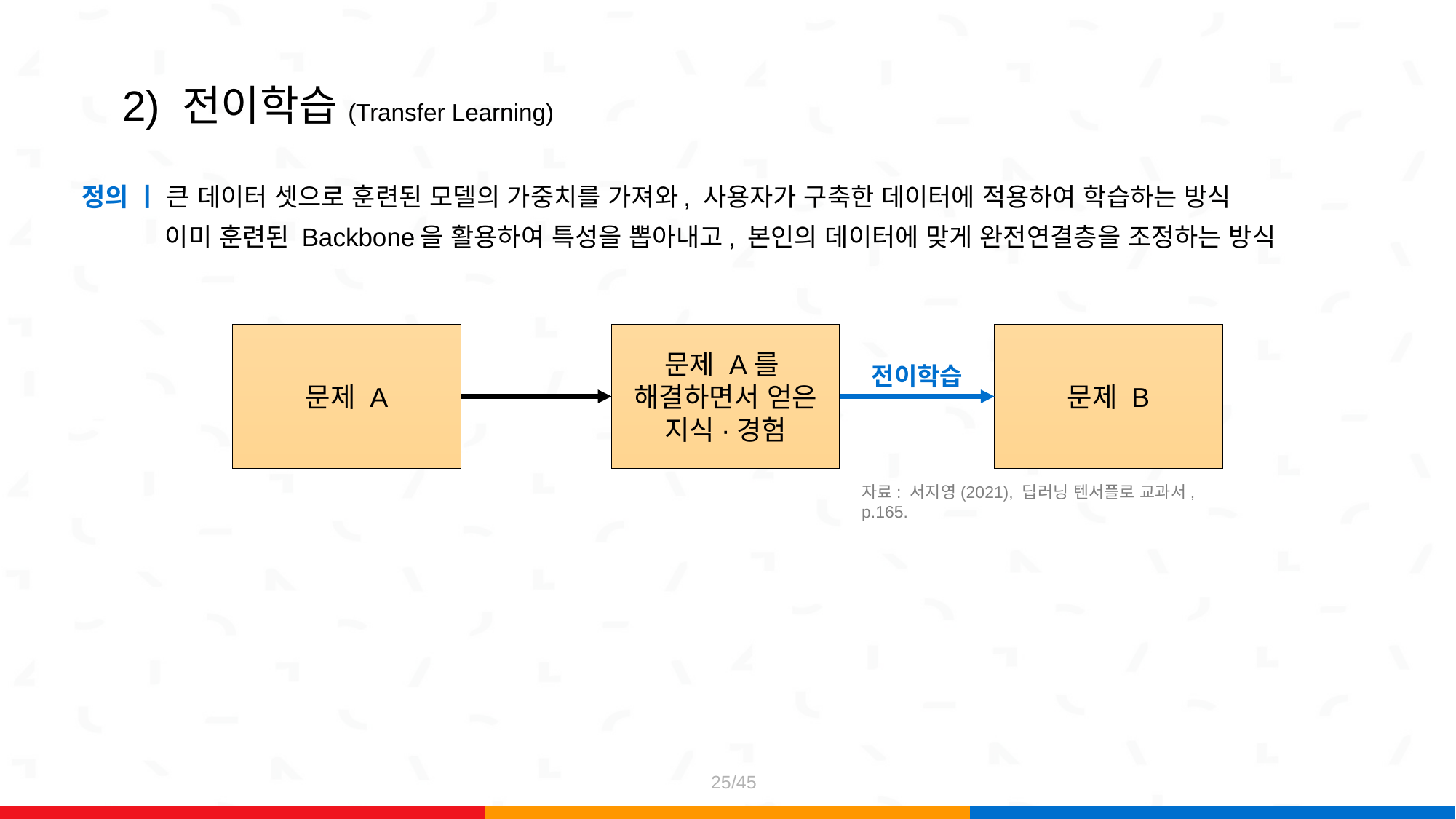

# 2) 전이학습(Transfer Learning)
정의 ㅣ 큰 데이터 셋으로 훈련된 모델의 가중치를 가져와, 사용자가 구축한 데이터에 적용하여 학습하는 방식
           이미 훈련된 Backbone을 활용하여 특성을 뽑아내고, 본인의 데이터에 맞게 완전연결층을 조정하는 방식
문제 A
문제 A를
해결하면서 얻은 지식·경험
문제 B
전이학습

자료: 서지영(2021), 딥러닝 텐서플로 교과서, p.165.
25/45